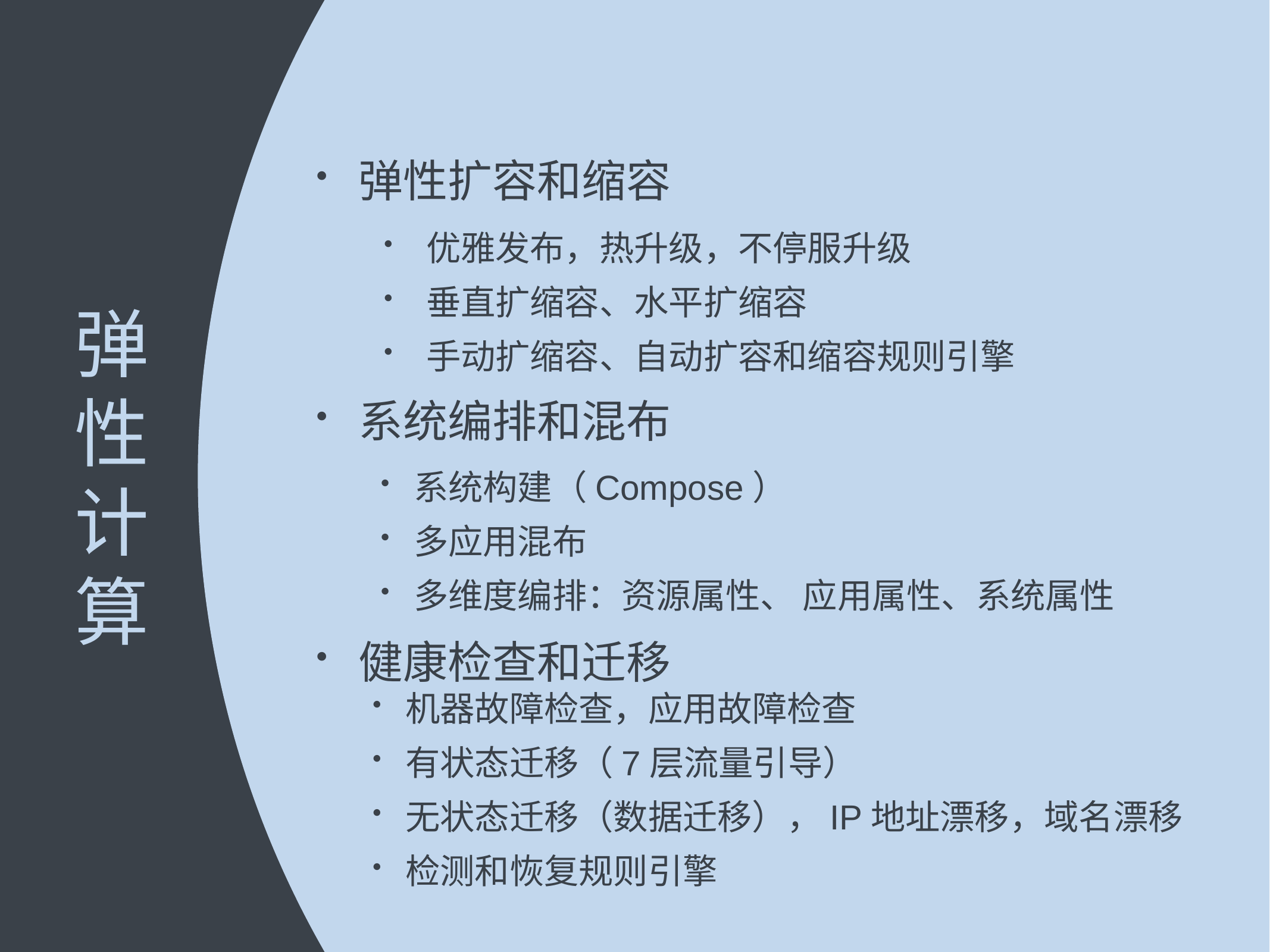

弹性扩容和缩容
优雅发布，热升级，不停服升级
垂直扩缩容、水平扩缩容
手动扩缩容、自动扩容和缩容规则引擎
弹性计算
系统编排和混布
系统构建（Compose）
多应用混布
多维度编排：资源属性、 应用属性、系统属性
健康检查和迁移
机器故障检查，应用故障检查
有状态迁移（7层流量引导）
无状态迁移（数据迁移），IP地址漂移，域名漂移
检测和恢复规则引擎